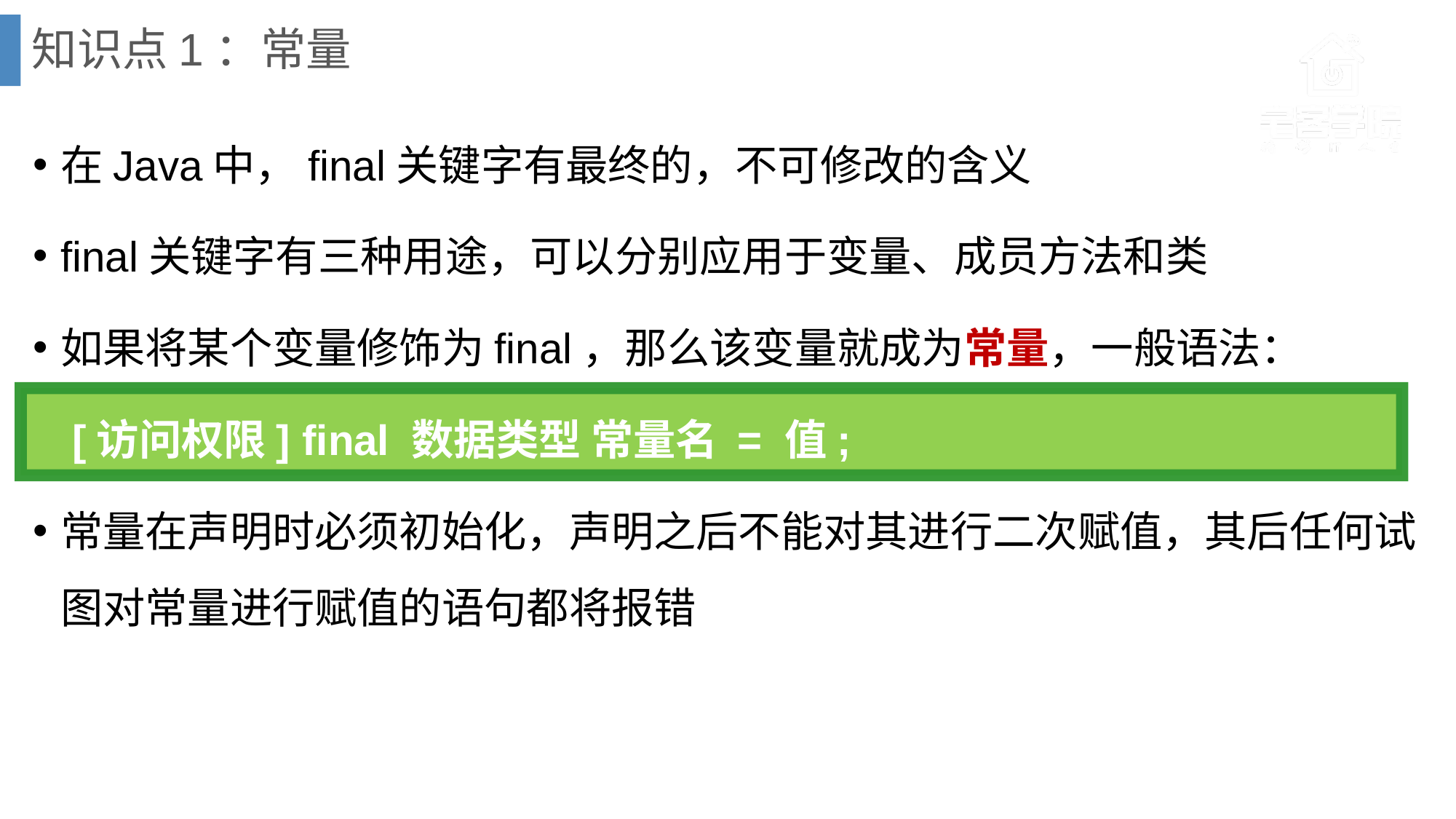

# 知识点1：常量
在Java中，final关键字有最终的，不可修改的含义
final关键字有三种用途，可以分别应用于变量、成员方法和类
如果将某个变量修饰为final，那么该变量就成为常量，一般语法：
	 [访问权限] final 数据类型 常量名 = 值;
常量在声明时必须初始化，声明之后不能对其进行二次赋值，其后任何试图对常量进行赋值的语句都将报错